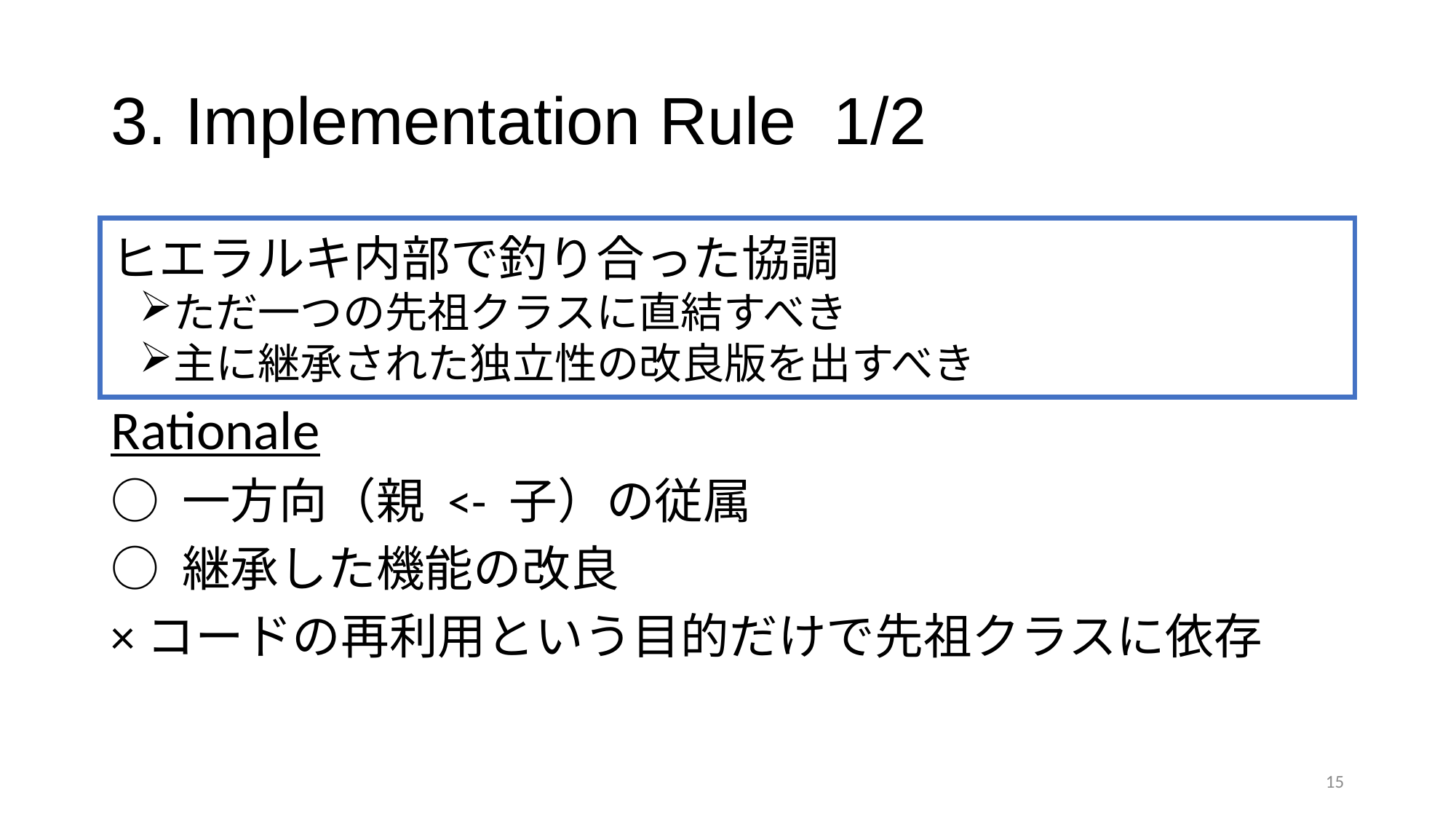

# 3. Implementation Rule  1/2
ヒエラルキ内部で釣り合った協調
ただ一つの先祖クラスに直結すべき
主に継承された独立性の改良版を出すべき
Rationale
○ 一方向（親 <- 子）の従属
○ 継承した機能の改良
×コードの再利用という目的だけで先祖クラスに依存
15